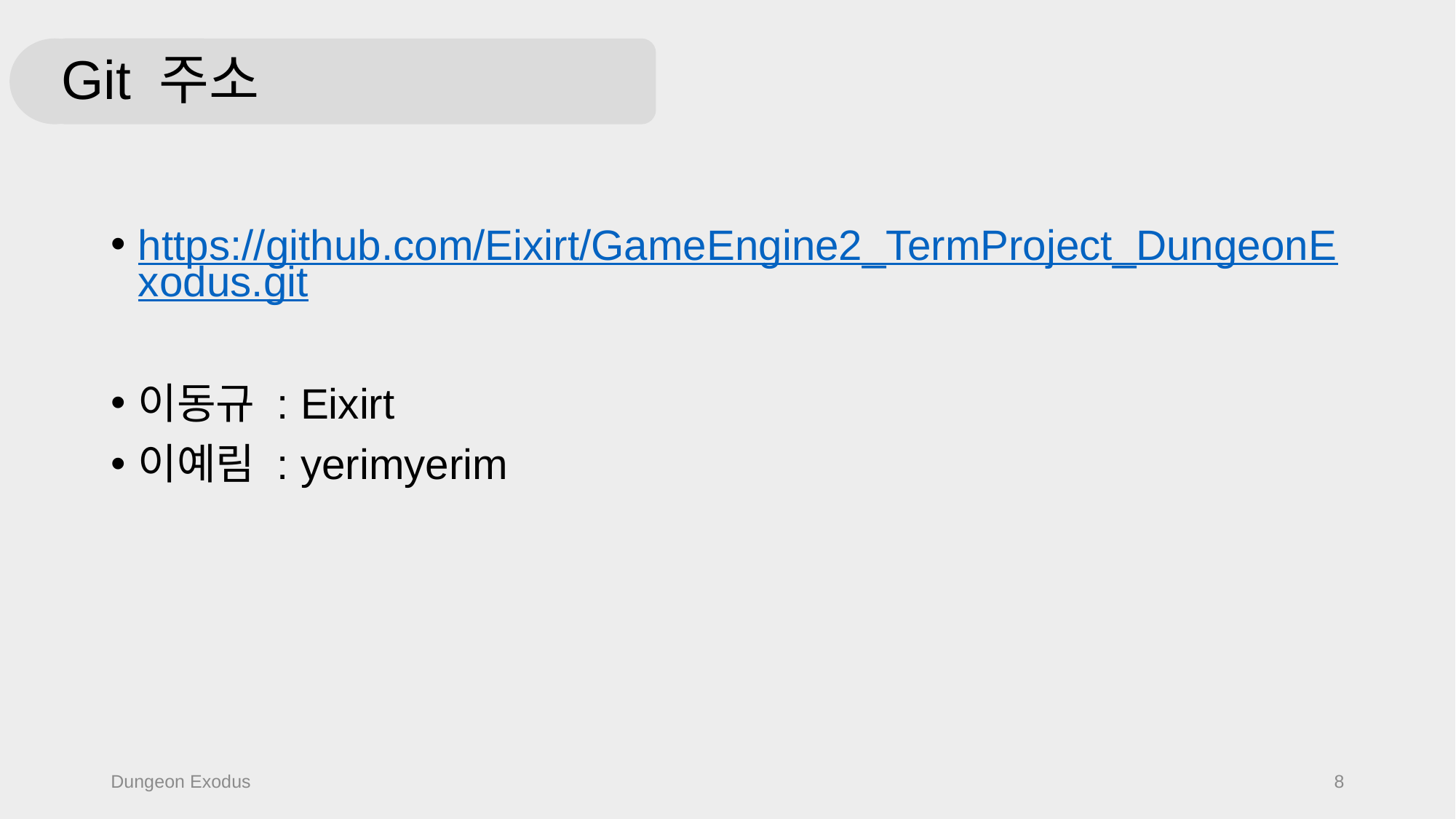

# Git 주소
https://github.com/Eixirt/GameEngine2_TermProject_DungeonExodus.git

이동규 : Eixirt
이예림 : yerimyerim
Dungeon Exodus
8